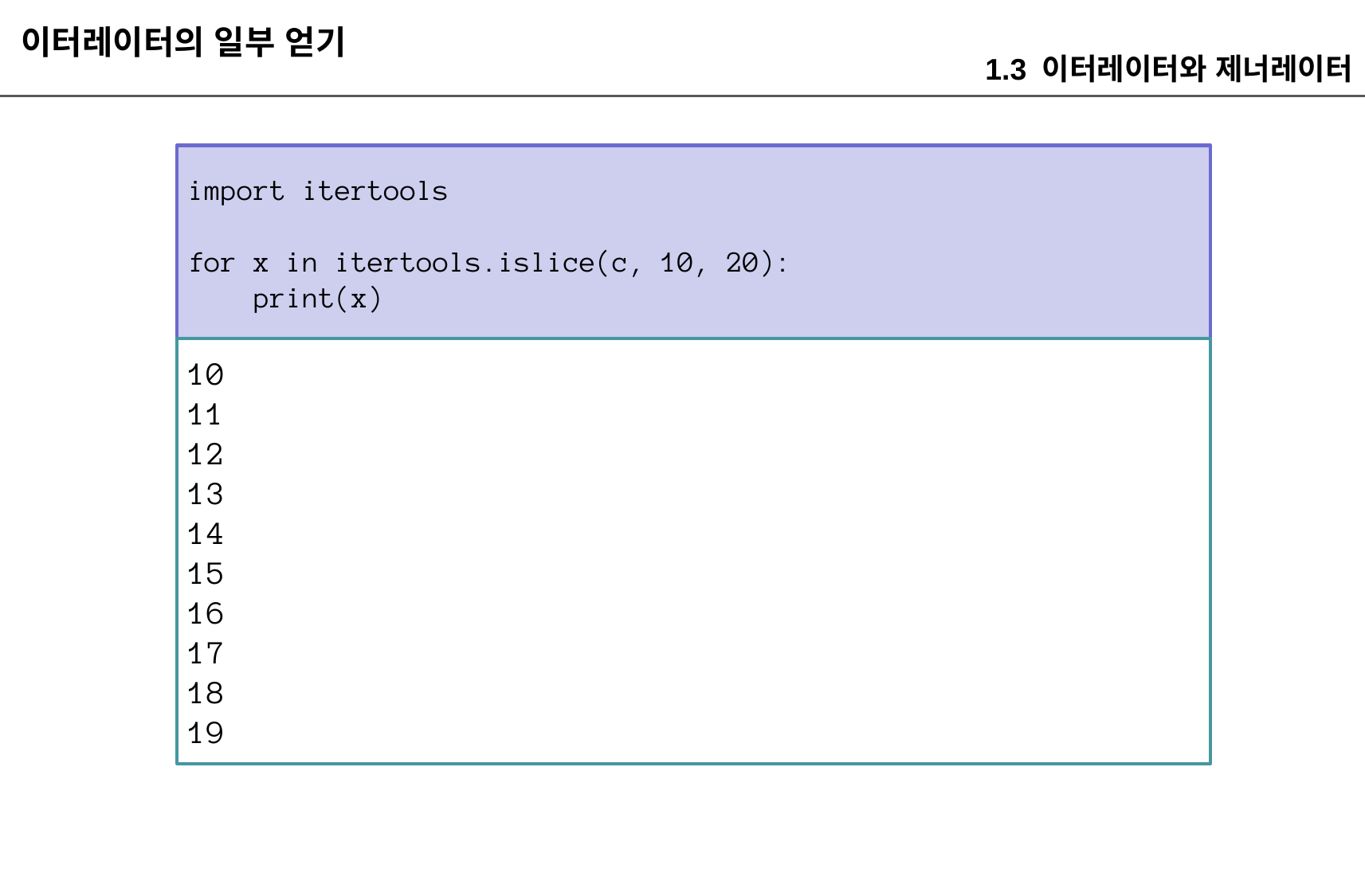

이터레이터의 일부 얻기
1.3 이터레이터와 제너레이터
import itertools

for x in itertools.islice(c, 10, 20):
    print(x)
10
11
12
13
14
15
16
17
18
19